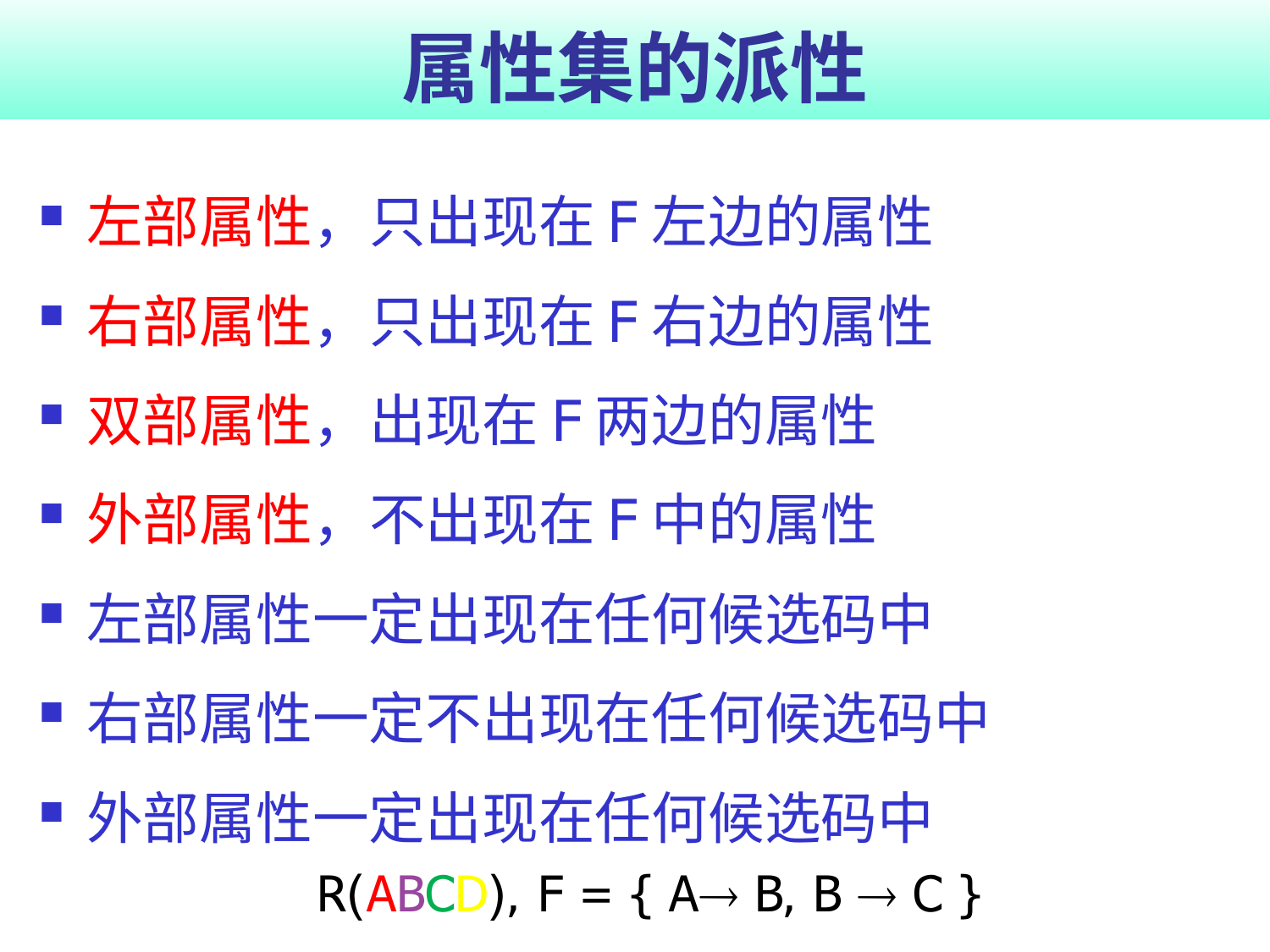

# 属性集的派性
左部属性，只出现在F左边的属性
右部属性，只出现在F右边的属性
双部属性，出现在F两边的属性
外部属性，不出现在F中的属性
左部属性一定出现在任何候选码中
右部属性一定不出现在任何候选码中
外部属性一定出现在任何候选码中
R(ABCD), F = { A→ B, B → C }